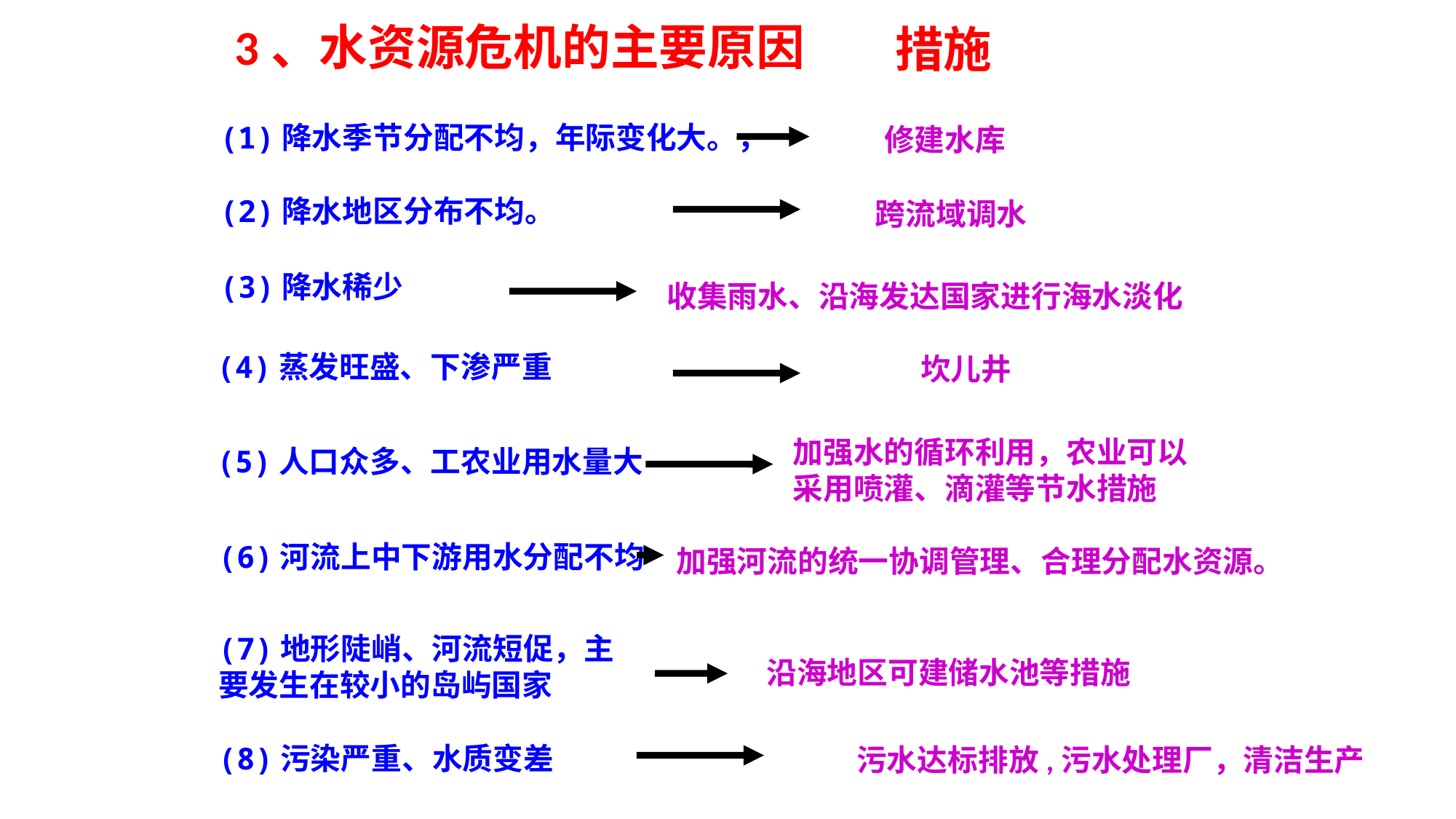

3、水资源危机的主要原因
措施
(1)降水季节分配不均，年际变化大。，
修建水库

(2)降水地区分布不均。
跨流域调水

(3)降水稀少
收集雨水、沿海发达国家进行海水淡化

(4)蒸发旺盛、下渗严重
坎儿井

加强水的循环利用，农业可以采用喷灌、滴灌等节水措施
(5)人口众多、工农业用水量大

加强河流的统一协调管理、合理分配水资源。
(6)河流上中下游用水分配不均

(7)地形陡峭、河流短促，主要发生在较小的岛屿国家
沿海地区可建储水池等措施

(8)污染严重、水质变差
污水达标排放,污水处理厂，清洁生产